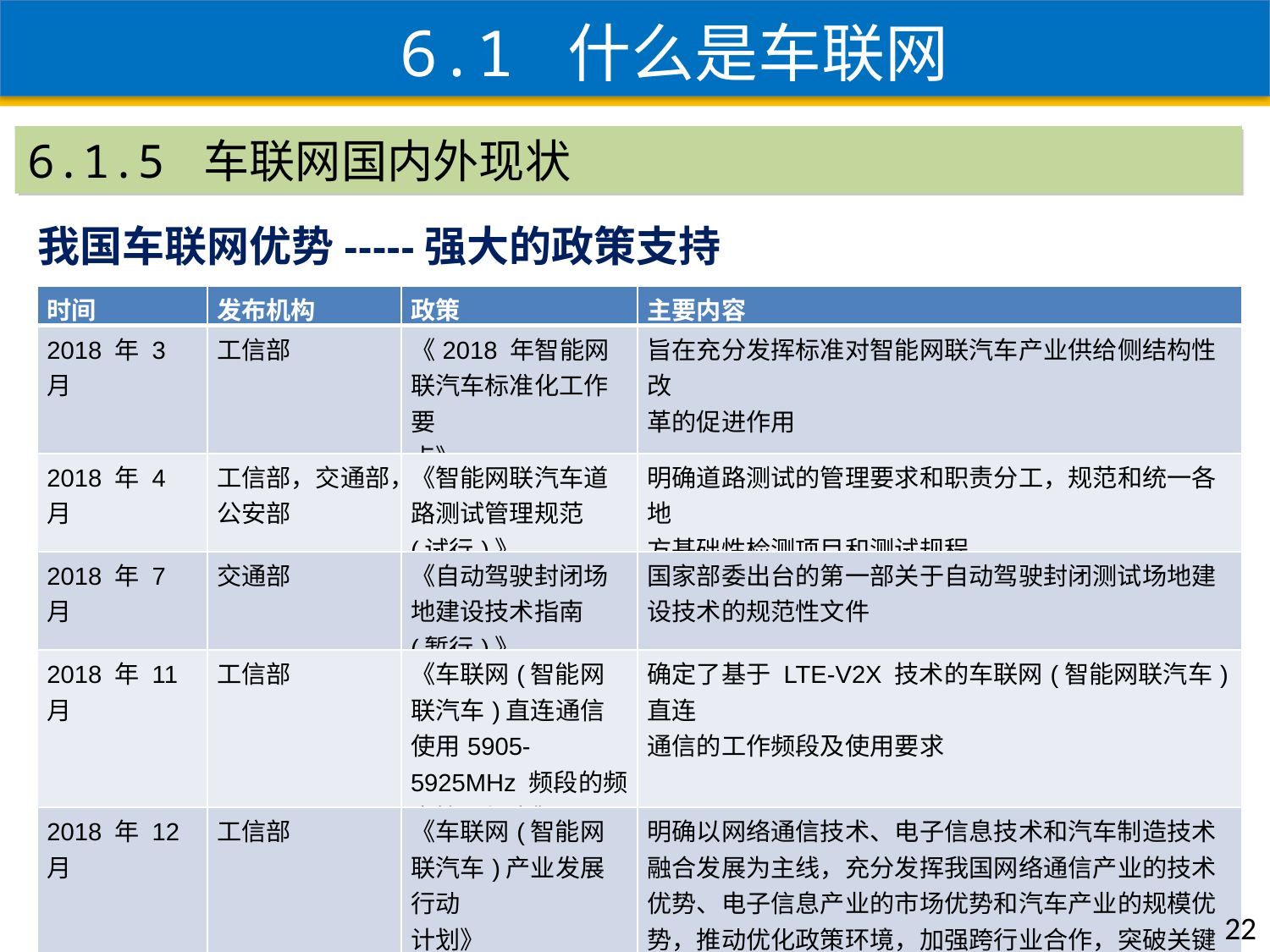

6.1 什么是车联网
6.1.5 车联网国内外现状
我国车联网优势-----强大的政策支持
| 时间 | 发布机构 | 政策 | 主要内容 |
| --- | --- | --- | --- |
| 2018 年 3 月 | 工信部 | 《2018 年智能网联汽车标准化工作要 点》 | 旨在充分发挥标准对智能网联汽车产业供给侧结构性改 革的促进作用 |
| 2018 年 4 月 | 工信部，交通部，公安部 | 《智能网联汽车道路测试管理规范(试行)》 | 明确道路测试的管理要求和职责分工，规范和统一各地 方基础性检测项目和测试规程 |
| 2018 年 7 月 | 交通部 | 《自动驾驶封闭场地建设技术指南(暂行)》 | 国家部委出台的第一部关于自动驾驶封闭测试场地建设技术的规范性文件 |
| 2018 年 11 月 | 工信部 | 《车联网(智能网联汽车)直连通信使用5905-5925MHz 频段的频率管理规定》 | 确定了基于 LTE-V2X 技术的车联网(智能网联汽车)直连 通信的工作频段及使用要求 |
| 2018 年 12 月 | 工信部 | 《车联网(智能网联汽车)产业发展行动 计划》 | 明确以网络通信技术、电子信息技术和汽车制造技术融合发展为主线，充分发挥我国网络通信产业的技术优势、电子信息产业的市场优势和汽车产业的规模优势，推动优化政策环境，加强跨行业合作，突破关键技术，夯实产业基础，形成深度融合、创新活跃、安全可信、竞争力强的车联网产业新生态 |
22